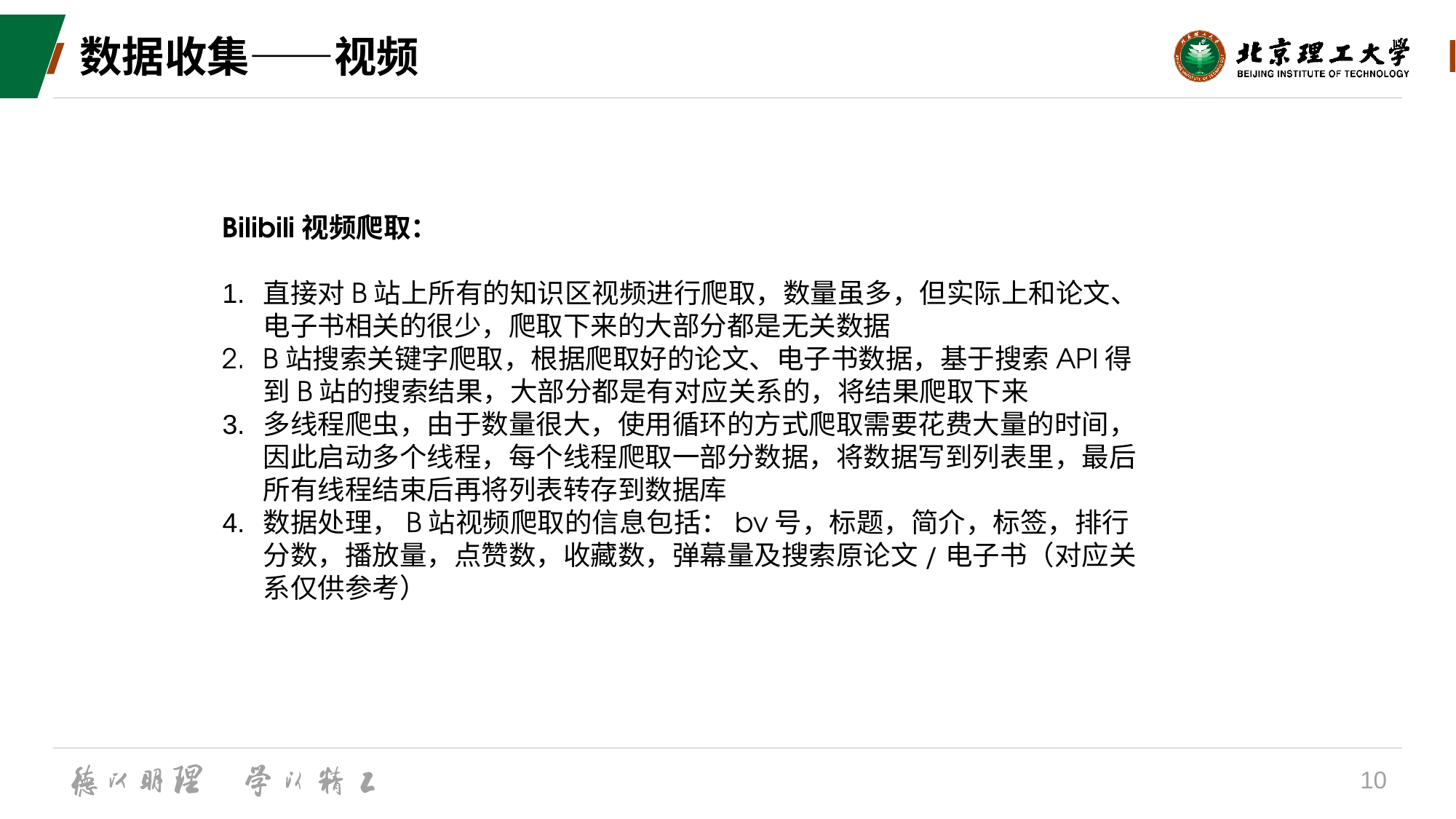

# 数据收集——视频
Bilibili视频爬取：

直接对B站上所有的知识区视频进行爬取，数量虽多，但实际上和论文、电子书相关的很少，爬取下来的大部分都是无关数据
B站搜索关键字爬取，根据爬取好的论文、电子书数据，基于搜索API得到B站的搜索结果，大部分都是有对应关系的，将结果爬取下来
多线程爬虫，由于数量很大，使用循环的方式爬取需要花费大量的时间，因此启动多个线程，每个线程爬取一部分数据，将数据写到列表里，最后所有线程结束后再将列表转存到数据库
数据处理，B站视频爬取的信息包括：bv号，标题，简介，标签，排行分数，播放量，点赞数，收藏数，弹幕量及搜索原论文/电子书（对应关系仅供参考）